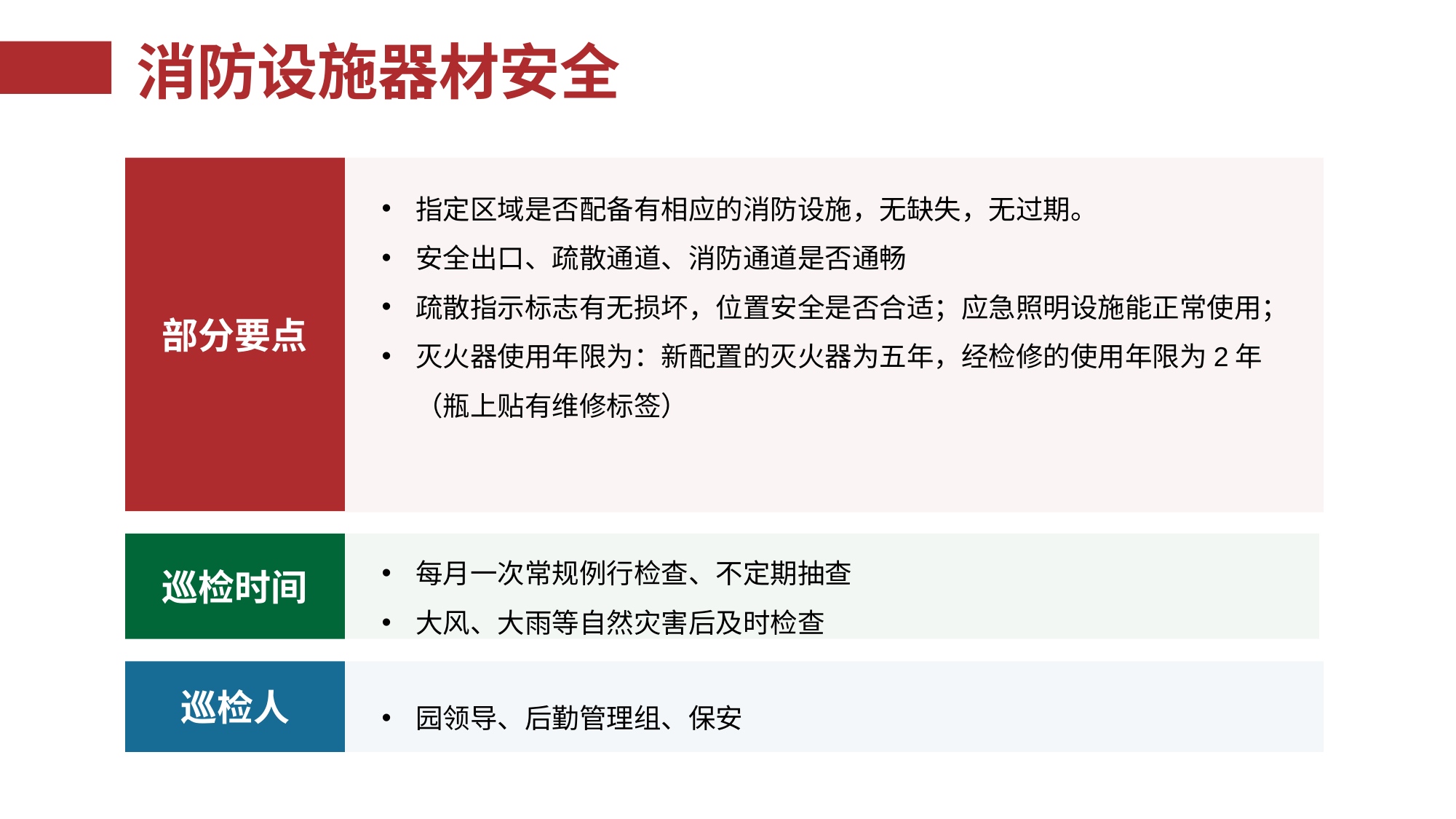

# 消防设施器材安全

部分要点

指定区域是否配备有相应的消防设施，无缺失，无过期。
安全出口、疏散通道、消防通道是否通畅
疏散指示标志有无损坏，位置安全是否合适；应急照明设施能正常使用；
灭火器使用年限为：新配置的灭火器为五年，经检修的使用年限为2年（瓶上贴有维修标签）

巡检时间
每月一次常规例行检查、不定期抽查
大风、大雨等自然灾害后及时检查
巡检人

园领导、后勤管理组、保安